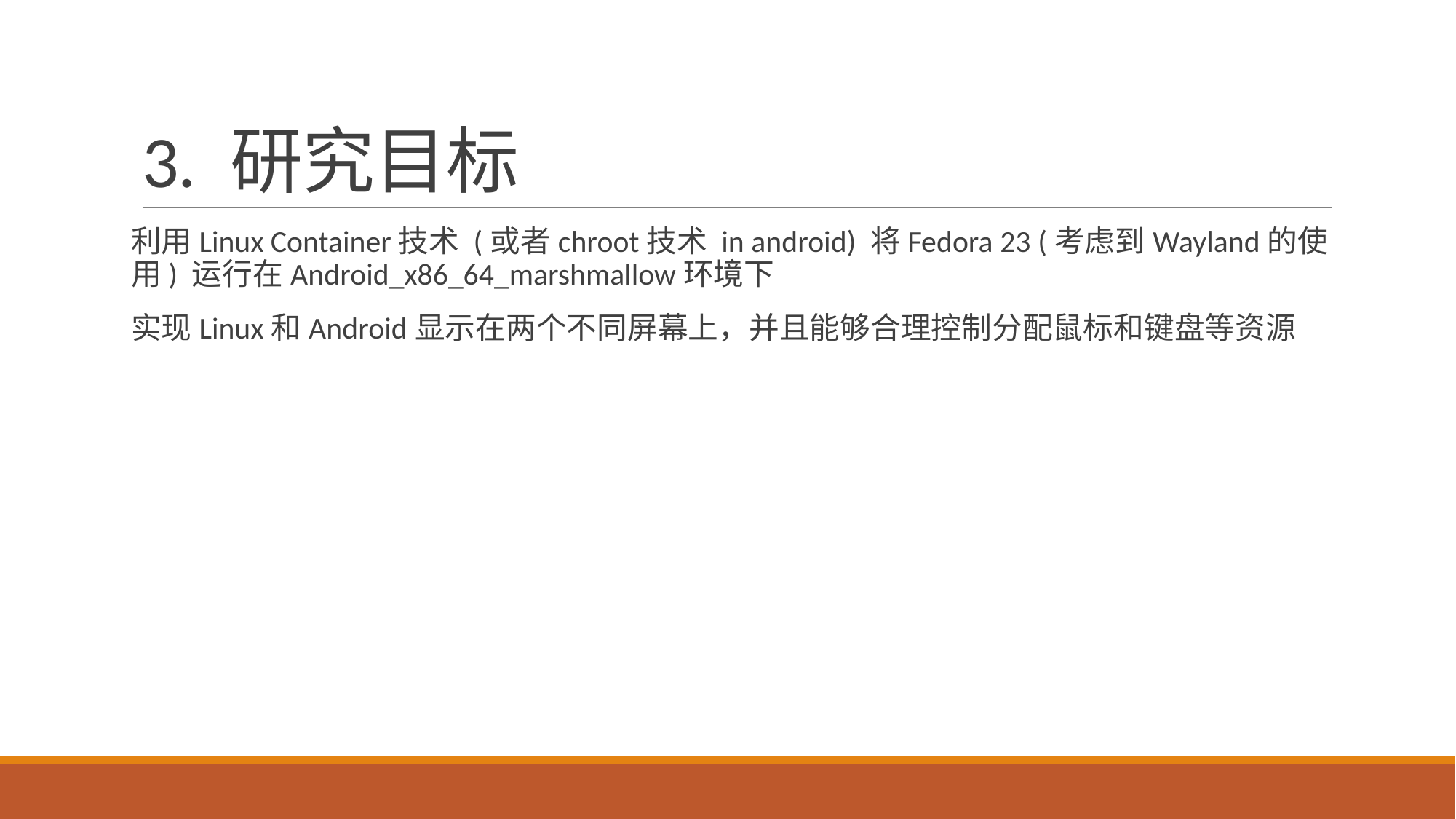

# 3. 研究目标
利用Linux Container技术 (或者chroot技术 in android) 将Fedora 23 (考虑到Wayland的使用) 运行在Android_x86_64_marshmallow环境下
实现Linux和Android显示在两个不同屏幕上，并且能够合理控制分配鼠标和键盘等资源